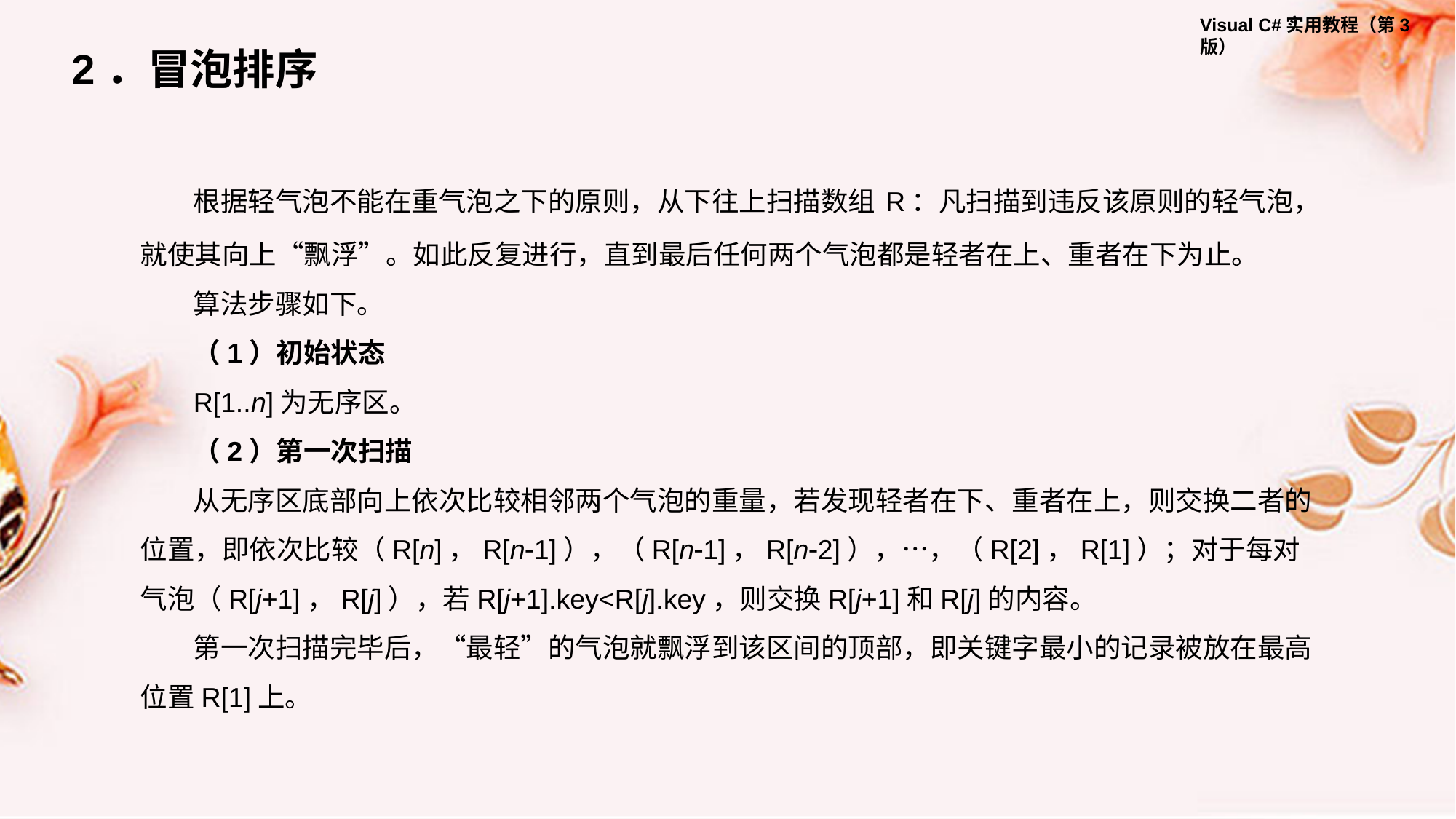

2．冒泡排序
根据轻气泡不能在重气泡之下的原则，从下往上扫描数组 R：凡扫描到违反该原则的轻气泡，就使其向上“飘浮”。如此反复进行，直到最后任何两个气泡都是轻者在上、重者在下为止。
算法步骤如下。
（1）初始状态
R[1..n]为无序区。
（2）第一次扫描
从无序区底部向上依次比较相邻两个气泡的重量，若发现轻者在下、重者在上，则交换二者的位置，即依次比较（R[n]，R[n−1]），（R[n−1]，R[n−2]），…，（R[2]，R[1]）；对于每对气泡（R[j+1]，R[j]），若R[j+1].key<R[j].key，则交换R[j+1]和R[j]的内容。
第一次扫描完毕后，“最轻”的气泡就飘浮到该区间的顶部，即关键字最小的记录被放在最高位置R[1]上。